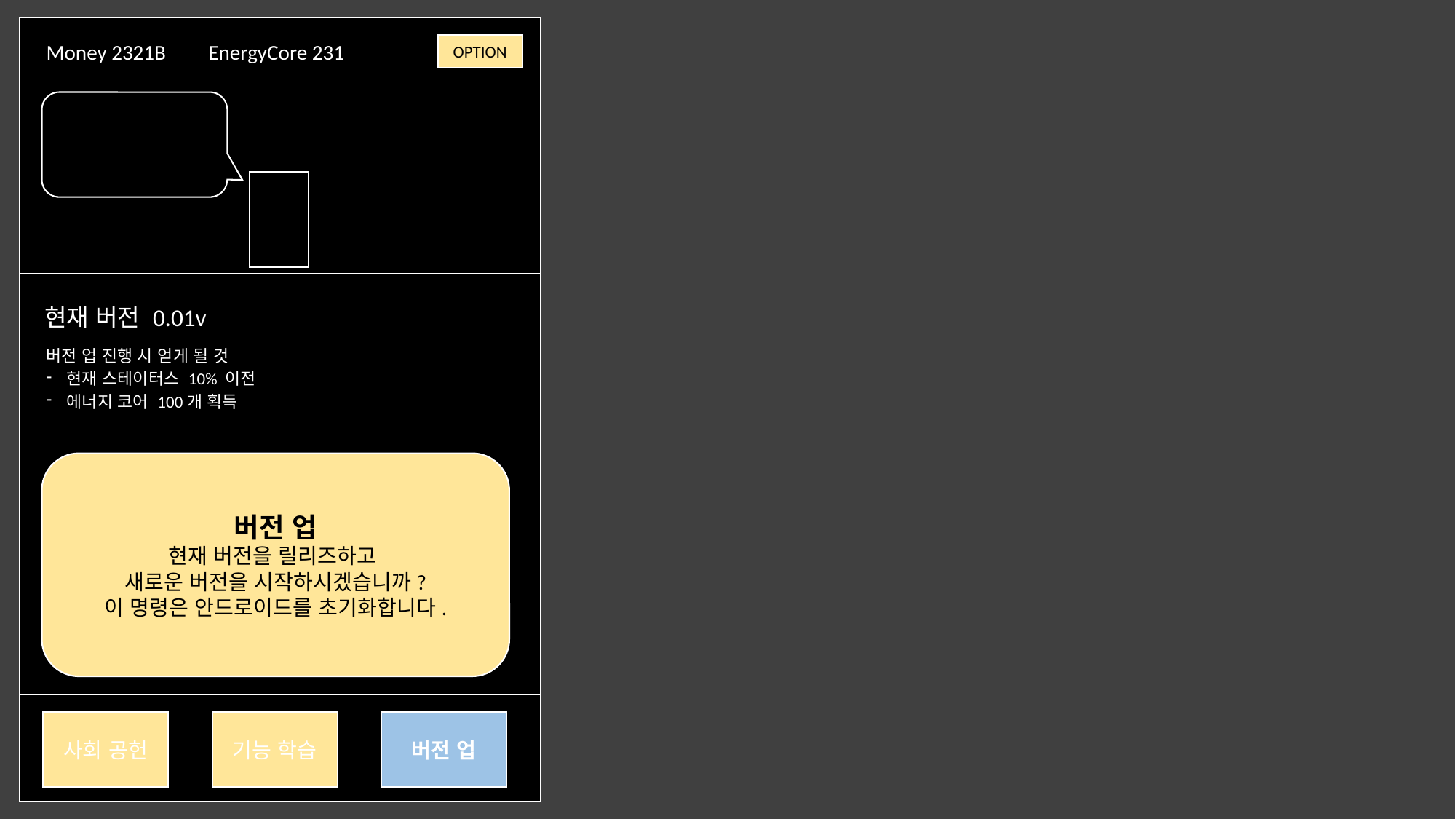

Money 2321B         EnergyCore 231
OPTION
!
캐릭터

현재 버전 0.01v
버전 업 진행 시 얻게 될 것
현재 스테이터스 10% 이전
에너지 코어 100개 획득
버전 업
현재 버전을 릴리즈하고
새로운 버전을 시작하시겠습니까?
이 명령은 안드로이드를 초기화합니다.

버전 업
기능 학습
사회 공헌